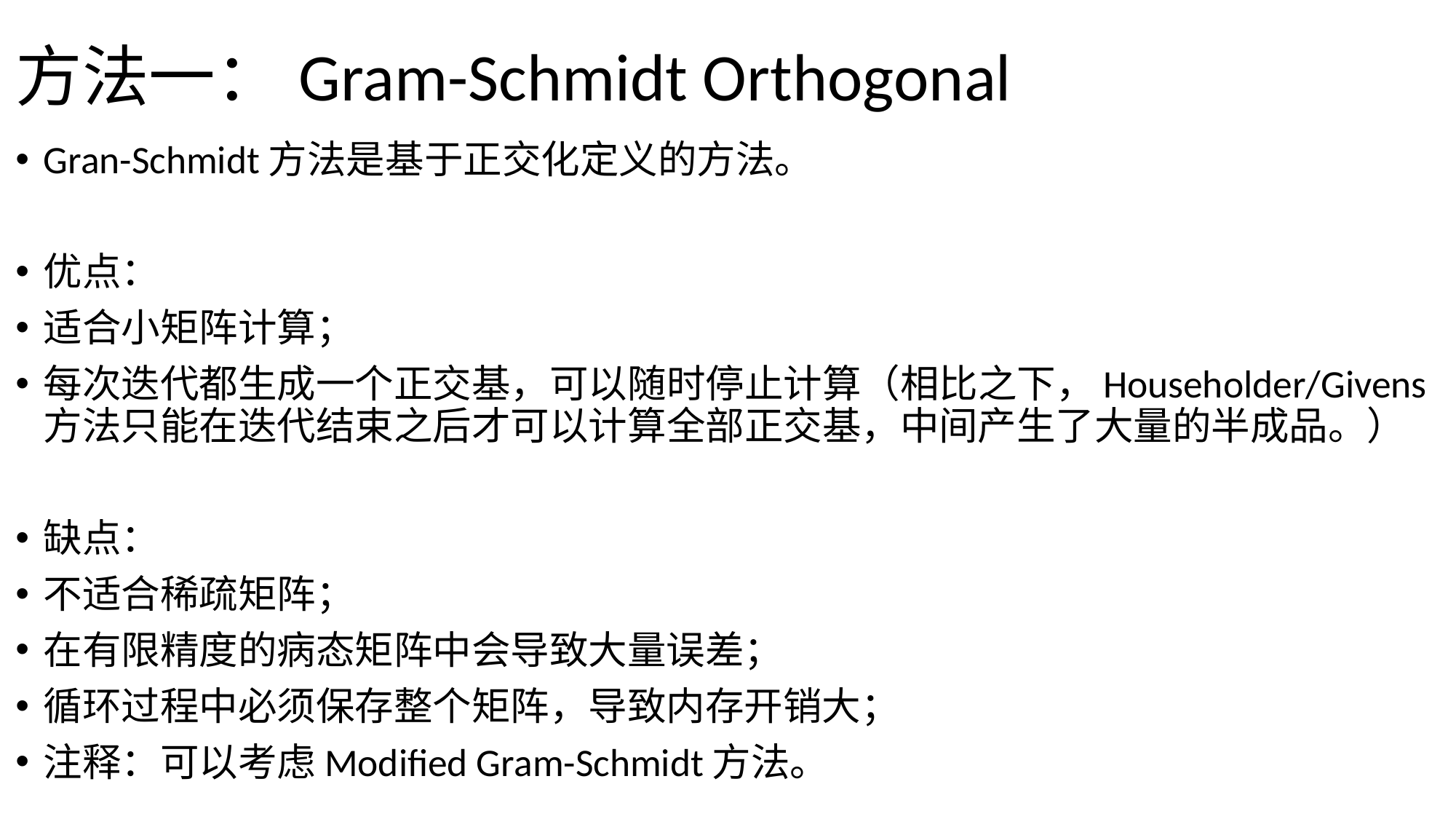

# 方法一：Gram-Schmidt Orthogonal
Gran-Schmidt方法是基于正交化定义的方法。

优点：
适合小矩阵计算；
每次迭代都生成一个正交基，可以随时停止计算（相比之下，Householder/Givens方法只能在迭代结束之后才可以计算全部正交基，中间产生了大量的半成品。）

缺点：
不适合稀疏矩阵；
在有限精度的病态矩阵中会导致大量误差；
循环过程中必须保存整个矩阵，导致内存开销大；
注释：可以考虑Modified Gram-Schmidt方法。